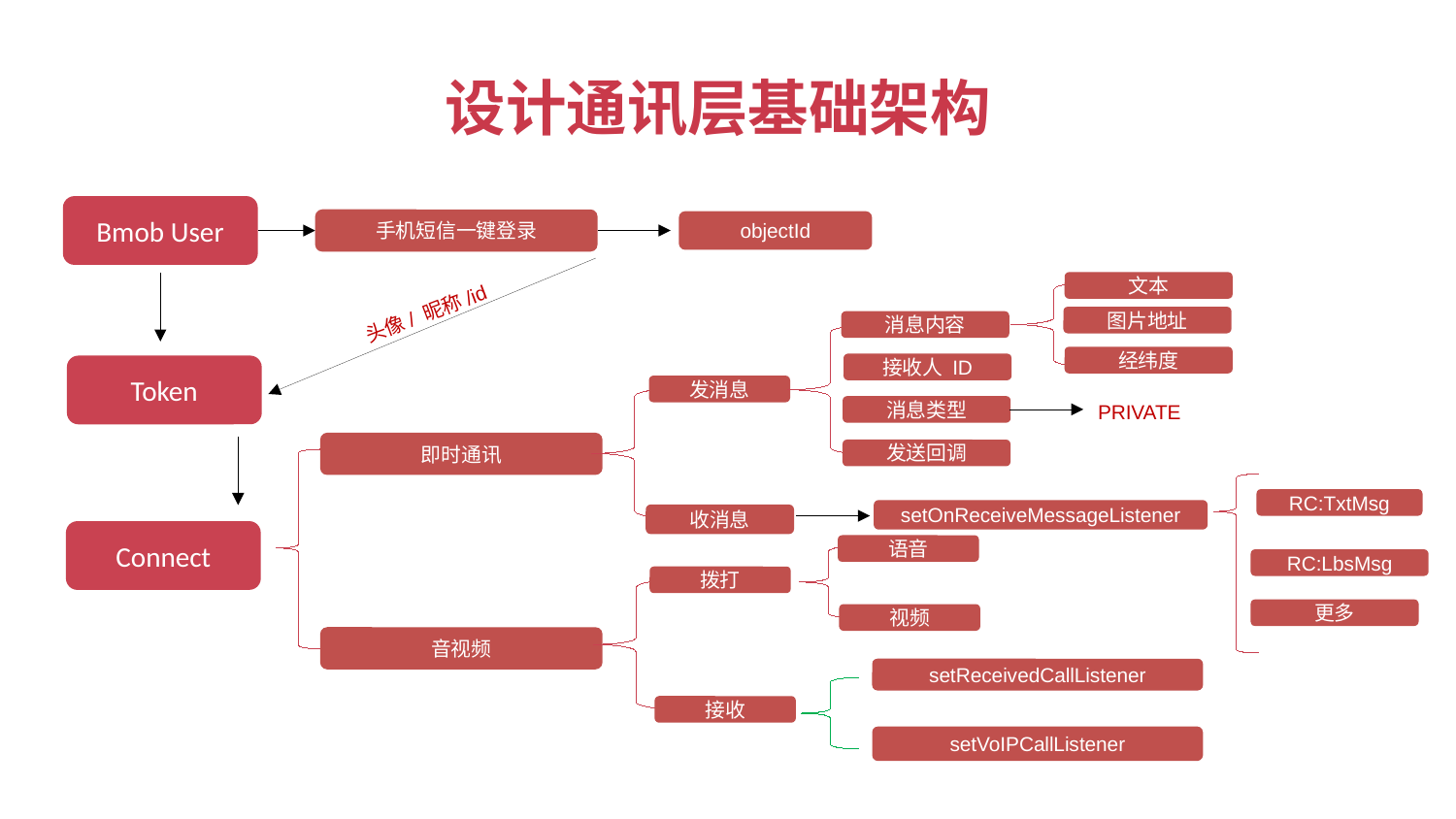

设计通讯层基础架构
Bmob User
手机短信一键登录
objectId
头像/ 昵称/id
文本

图片地址
消息内容

经纬度
接收人 ID
Token
发消息

PRIVATE

消息类型
即时通讯
发送回调

RC:TxtMsg
setOnReceiveMessageListener
收消息
Connect
语音

RC:LbsMsg
拨打

更多
视频
音视频
setReceivedCallListener

接收
setVoIPCallListener
获取TOKEN:https://www.rongcloud.cn/docs/server.html#获取_Token_方法
消息类型：https://www.rongcloud.cn/docs/message_architecture.html
音视频：https://www.rongcloud.cn/docs/android_calllib.html